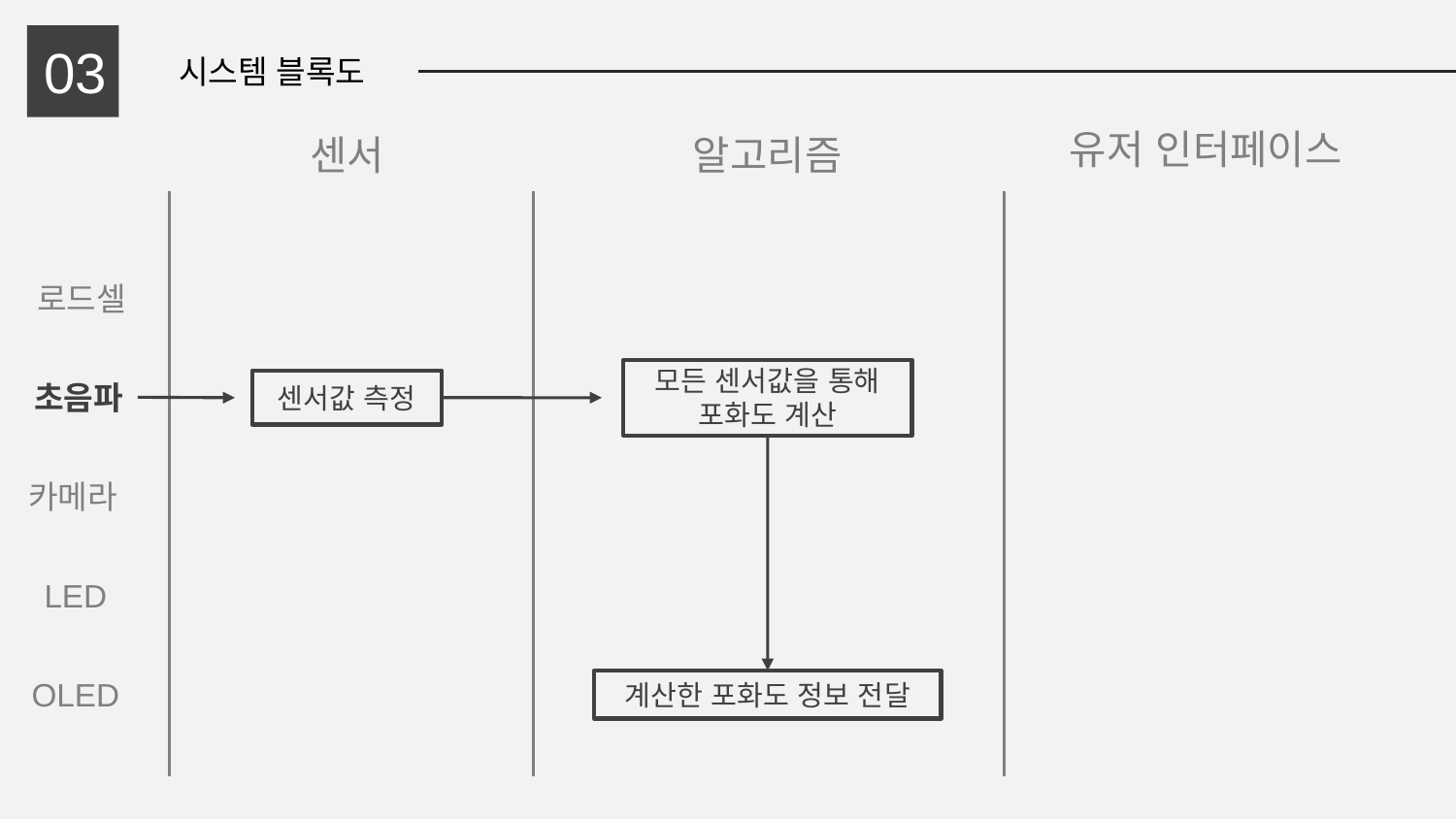

03
시스템 블록도
유저 인터페이스
센서
알고리즘
로드셀
모든 센서값을 통해 포화도 계산
초음파
센서값 측정
카메라
LED
OLED
계산한 포화도 정보 전달